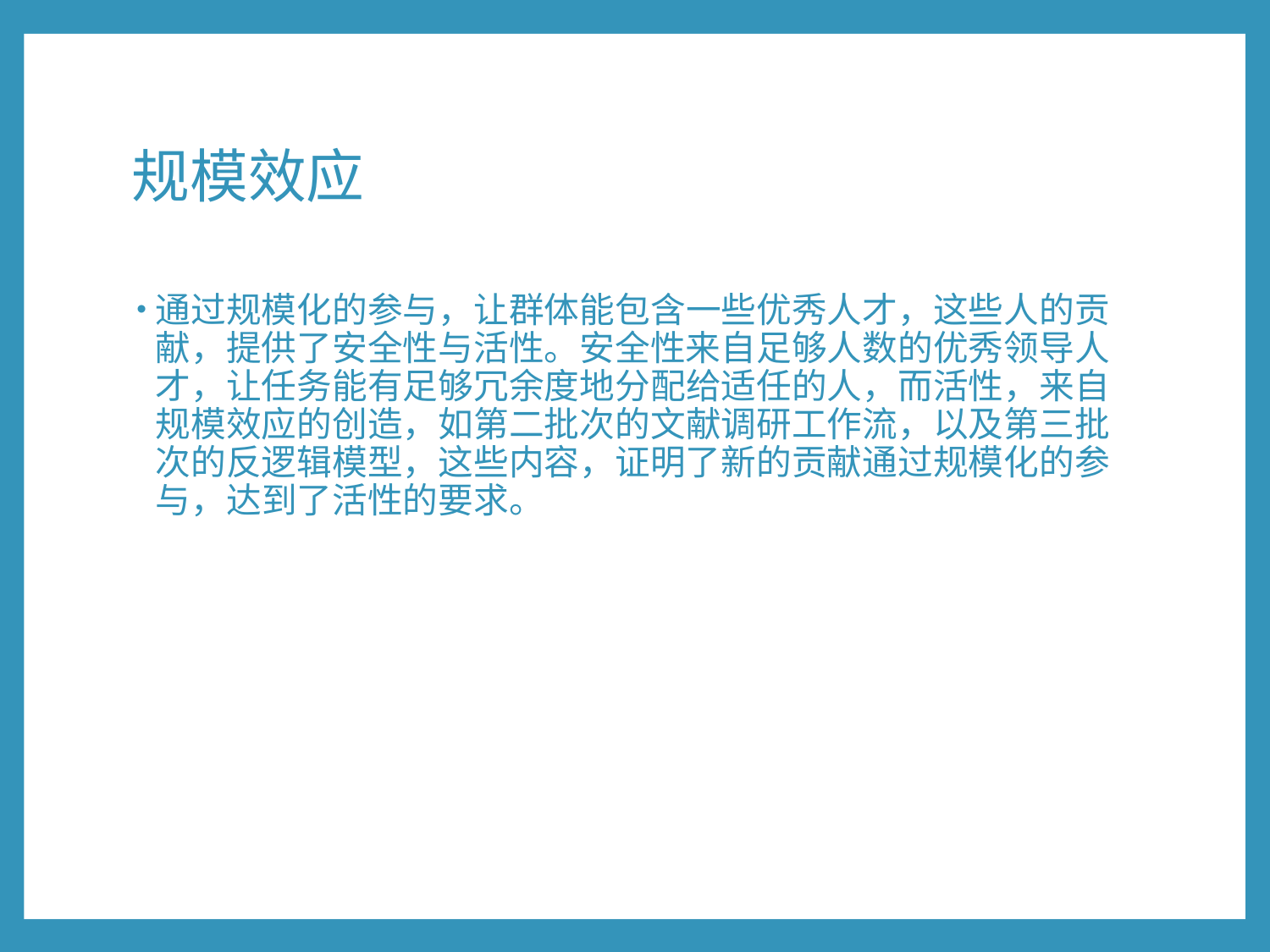

# 规模效应
通过规模化的参与，让群体能包含一些优秀人才，这些人的贡献，提供了安全性与活性。安全性来自足够人数的优秀领导人才，让任务能有足够冗余度地分配给适任的人，而活性，来自规模效应的创造，如第二批次的文献调研工作流，以及第三批次的反逻辑模型，这些内容，证明了新的贡献通过规模化的参与，达到了活性的要求。